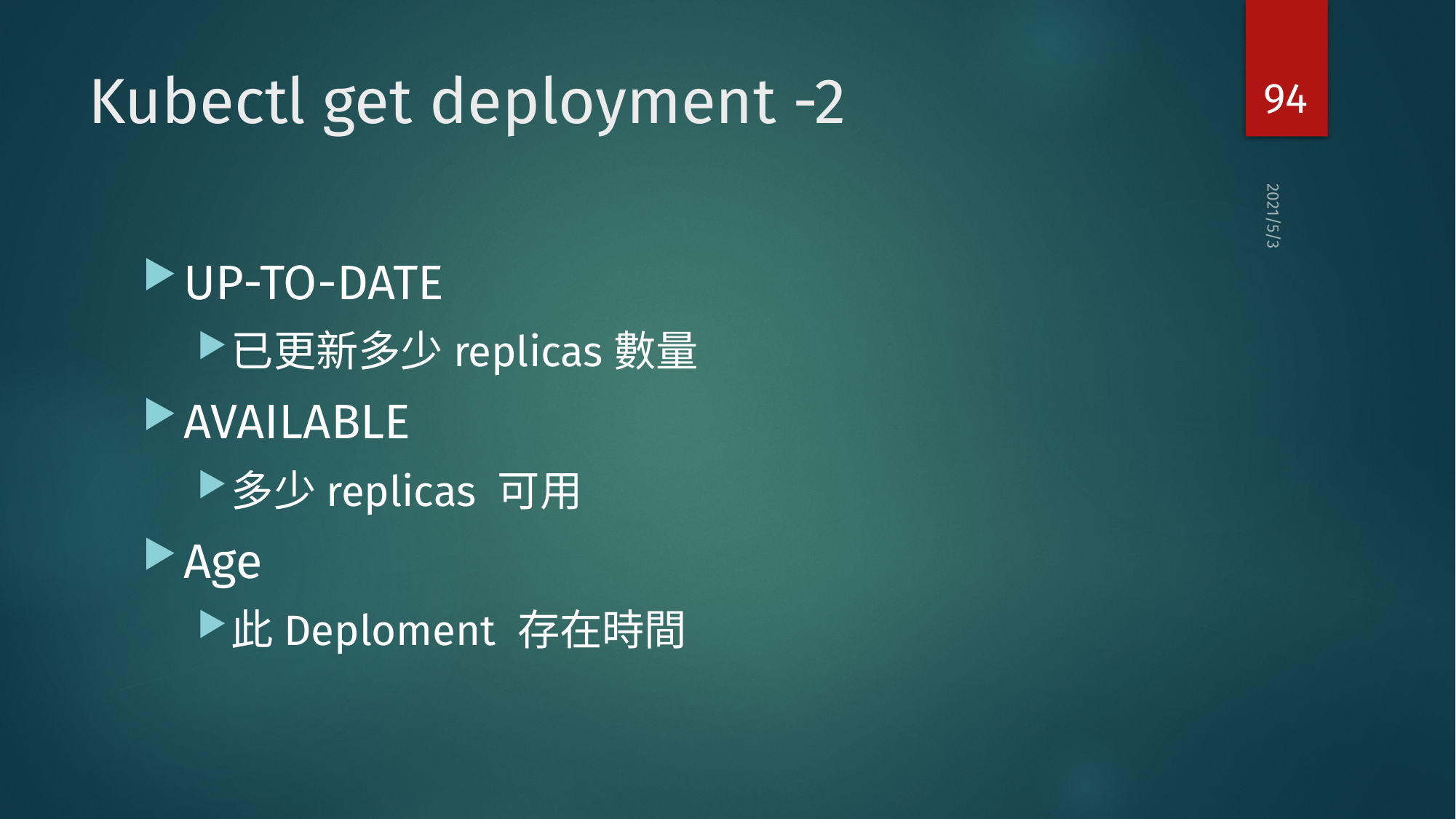

94
# Kubectl get deployment -2
2021/5/3
UP-TO-DATE
已更新多少replicas數量
AVAILABLE
多少replicas 可用
Age
此Deploment 存在時間